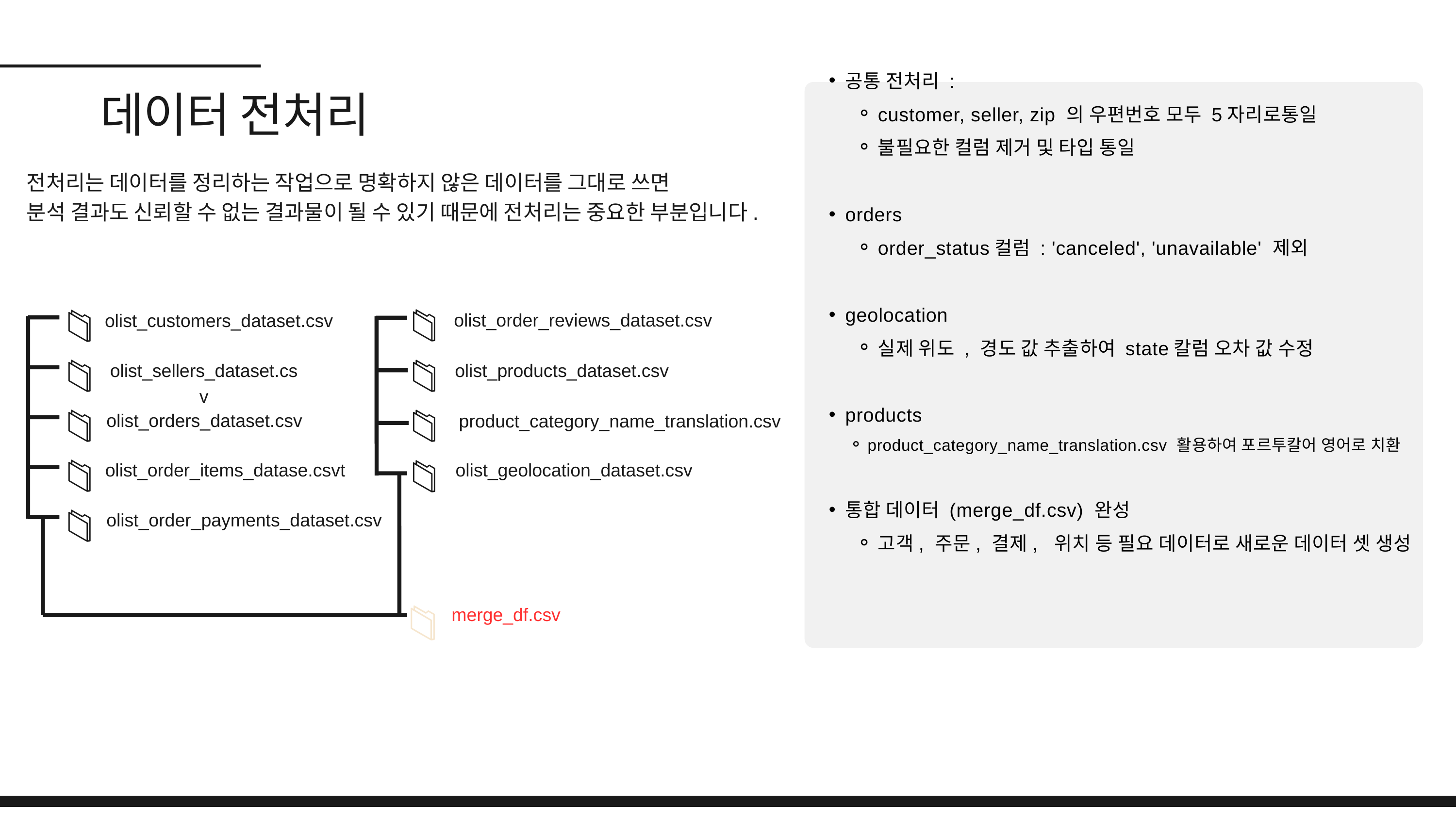

데이터 전처리

공통 전처리 :
customer, seller, zip 의 우편번호 모두 5자리로통일
불필요한 컬럼 제거 및 타입 통일

orders
order_status컬럼 : 'canceled', 'unavailable' 제외

geolocation
실제 위도 , 경도 값 추출하여 state칼럼 오차 값 수정

products
product_category_name_translation.csv 활용하여 포르투칼어 영어로 치환

통합 데이터 (merge_df.csv) 완성
고객, 주문, 결제,  위치 등 필요 데이터로 새로운 데이터 셋 생성
전처리는 데이터를 정리하는 작업으로 명확하지 않은 데이터를 그대로 쓰면
분석 결과도 신뢰할 수 없는 결과물이 될 수 있기 때문에 전처리는 중요한 부분입니다.
📁
📁
olist_order_reviews_dataset.csv
olist_customers_dataset.csv

📁
📁
olist_sellers_dataset.csv
olist_products_dataset.csv

📁
📁
olist_orders_dataset.csv
product_category_name_translation.csv

📁
📁
olist_order_items_datase.csvt
olist_geolocation_dataset.csv

📁
olist_order_payments_dataset.csv

📁
merge_df.csv